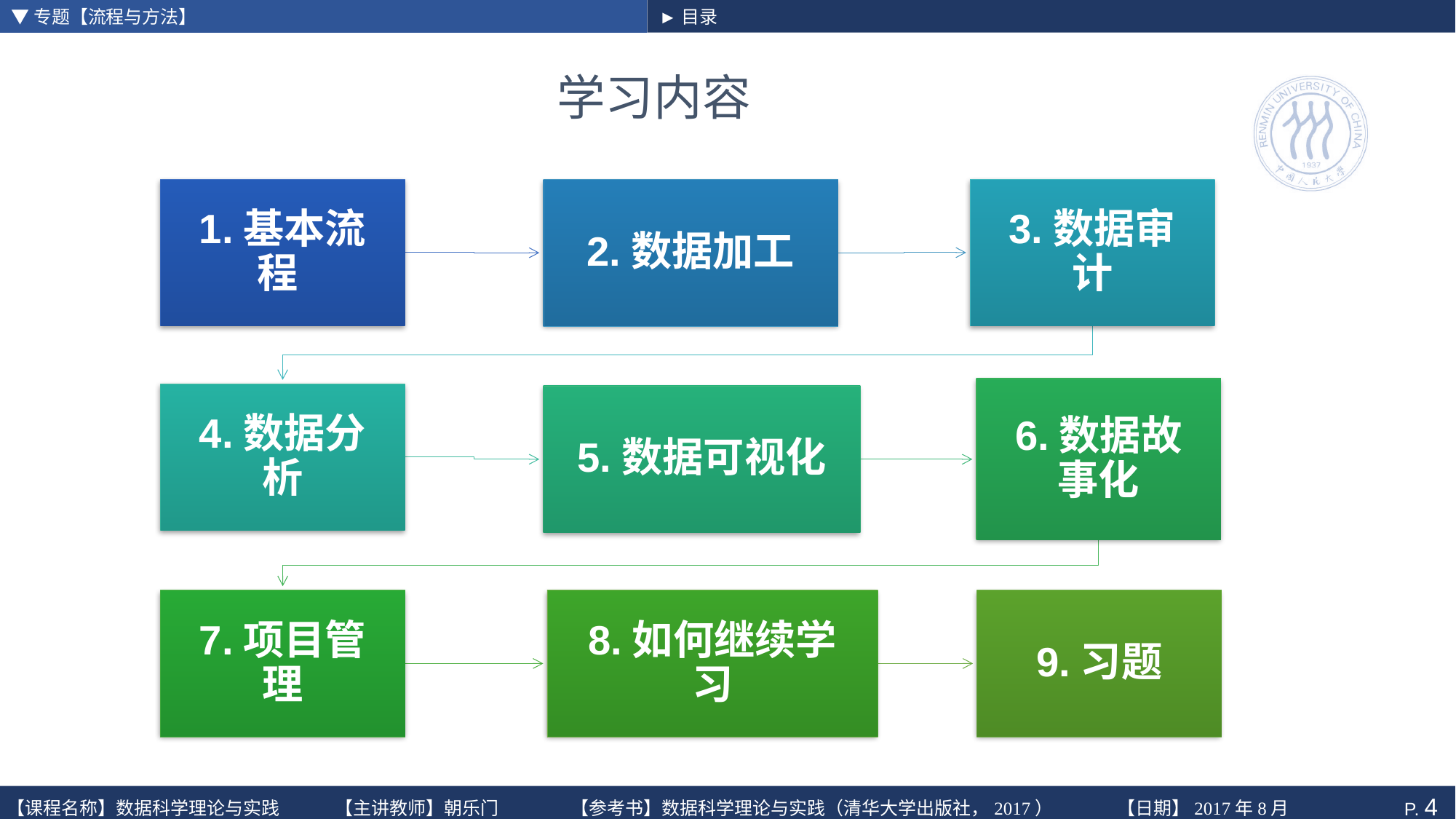

▼专题【流程与方法】
►目录
# 学习内容

1.基本流程

2.数据加工

3.数据审计

4.数据分析

5.数据可视化

6.数据故事化

7.项目管理

8.如何继续学习
9.习题